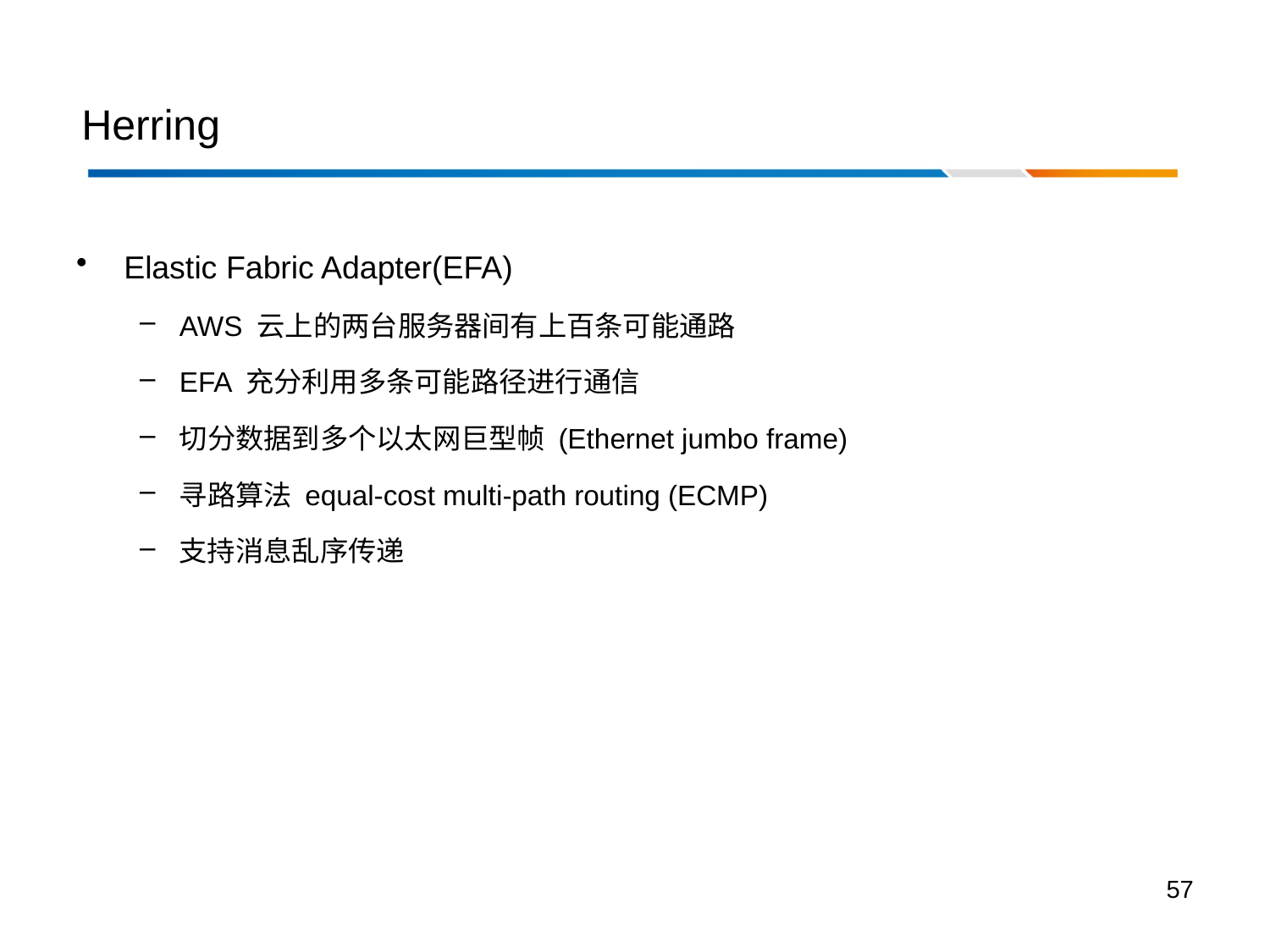

# Herring
Elastic Fabric Adapter(EFA)
AWS 云上的两台服务器间有上百条可能通路
EFA 充分利用多条可能路径进行通信
切分数据到多个以太网巨型帧 (Ethernet jumbo frame)
寻路算法 equal-cost multi-path routing (ECMP)
支持消息乱序传递
57